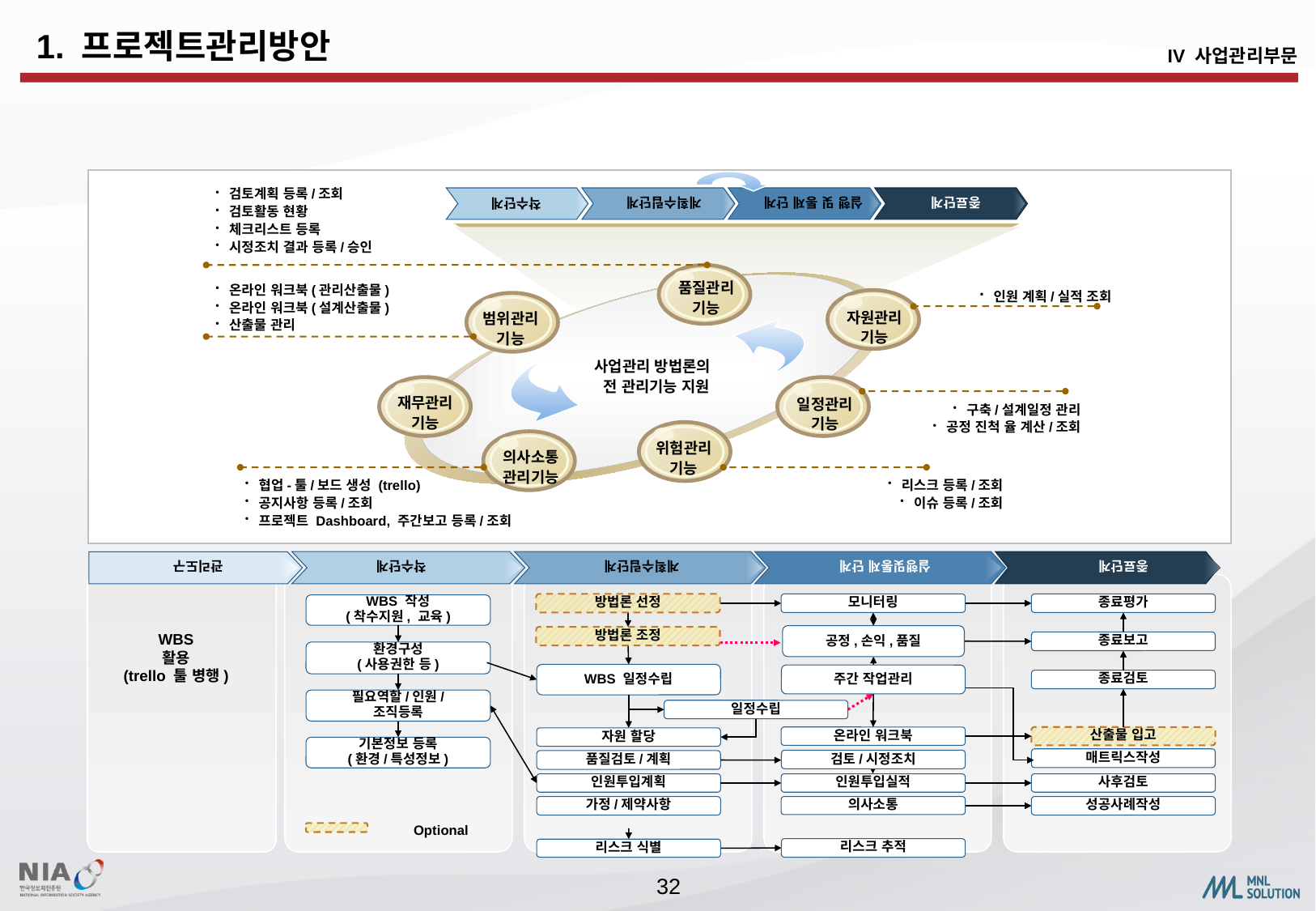

1. 프로젝트관리방안
IV 사업관리부문

검토계획 등록/조회
검토활동 현황
체크리스트 등록
시정조치 결과 등록/승인
실행 및 통제 단계
계획수립단계
종료단계
착수단계

온라인 워크북(관리산출물)
온라인 워크북(설계산출물)
산출물 관리
품질관리
기능
인원 계획/실적 조회

범위관리
기능

자원관리
기능

사업관리 방법론의
 전 관리기능 지원

재무관리
기능
일정관리
기능
구축/설계일정 관리
공정 진척 율 계산/조회

위험관리
기능
의사소통
관리기능

협업-툴/보드 생성 (trello)
공지사항 등록/조회
프로젝트 Dashboard, 주간보고 등록/조회
리스크 등록/조회
이슈 등록/조회
실행및통제 단계
계획수립단계
관리도구
착수단계
종료단계

방법론 선정
모니터링
종료평가
WBS 작성
(착수지원, 교육)
WBS
활용
(trello 툴 병행)
공정,손익,품질
방법론 조정
종료보고
환경구성
(사용권한 등)
WBS 일정수립
주간 작업관리
종료검토

필요역할/인원/
조직등록
일정수립
온라인 워크북
산출물 입고
자원 할당
기본정보 등록
(환경/특성정보)
매트릭스작성
검토/시정조치
품질검토/계획
인원투입계획
인원투입실적
사후검토
가정/제약사항
의사소통
성공사례작성
Optional

리스크 추적
리스크 식별